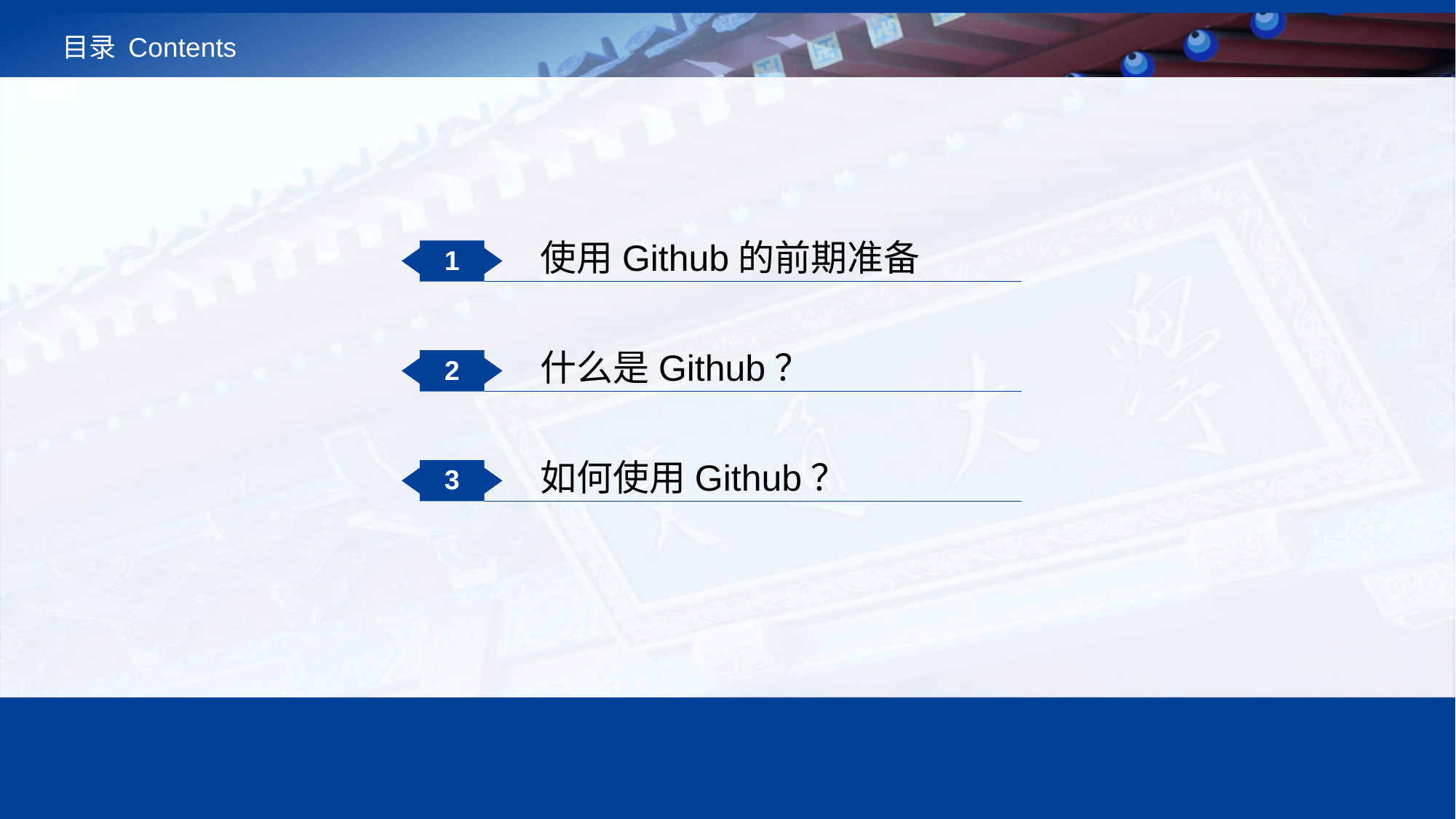

# 目录 Contents
使用Github的前期准备
1

什么是Github？
2

如何使用Github？
3